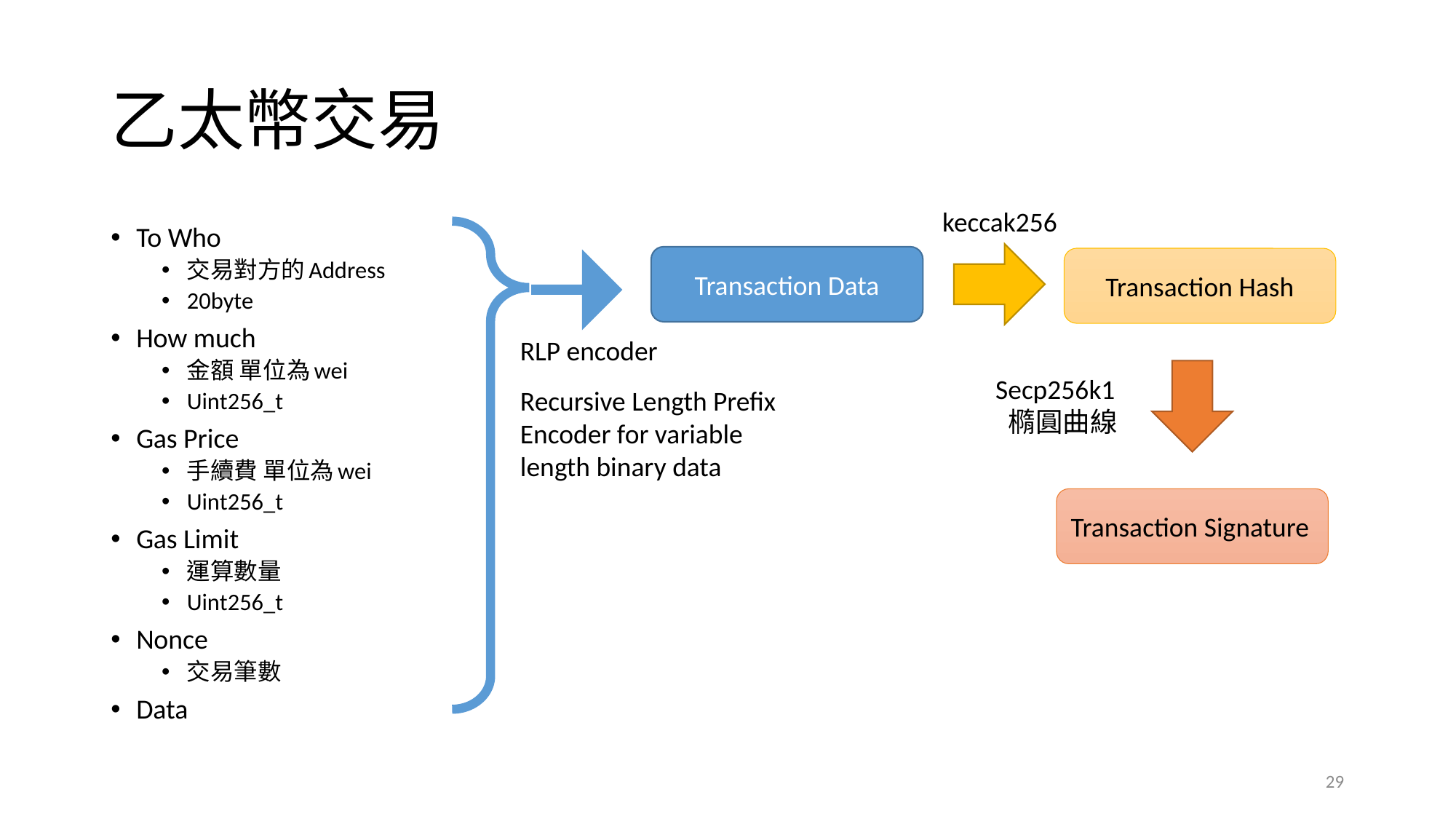

# 乙太幣交易
keccak256
To Who
交易對方的Address
20byte
How much
金額 單位為wei
Uint256_t
Gas Price
手續費 單位為wei
Uint256_t
Gas Limit
運算數量
Uint256_t
Nonce
交易筆數
Data

Transaction Data
Transaction Hash

RLP encoder

Secp256k1
 橢圓曲線
Recursive Length Prefix
Encoder for variable length binary data
Transaction Signature
29